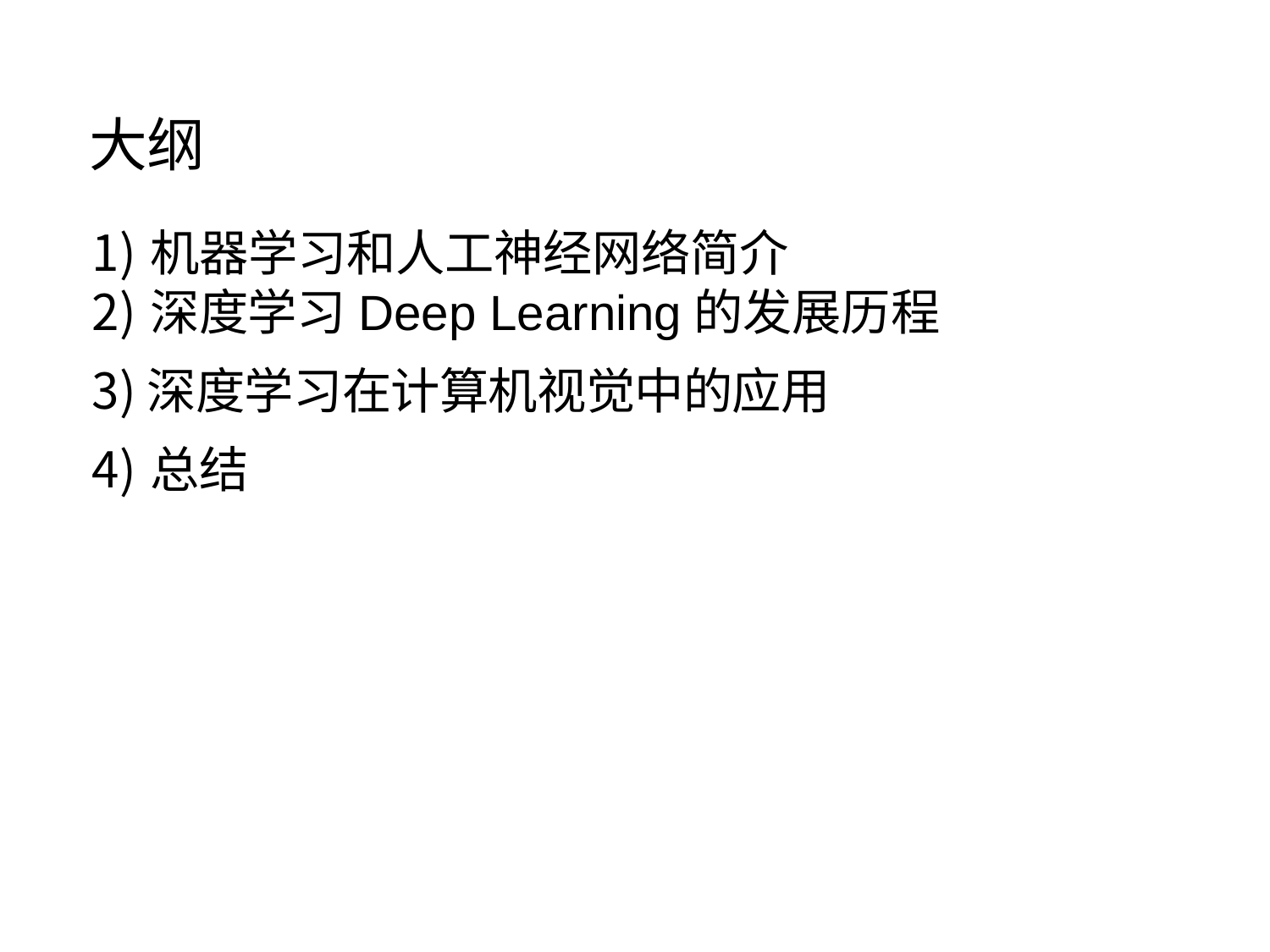

# 大纲
机器学习和人工神经网络简介
深度学习Deep Learning的发展历程
深度学习在计算机视觉中的应用
总结